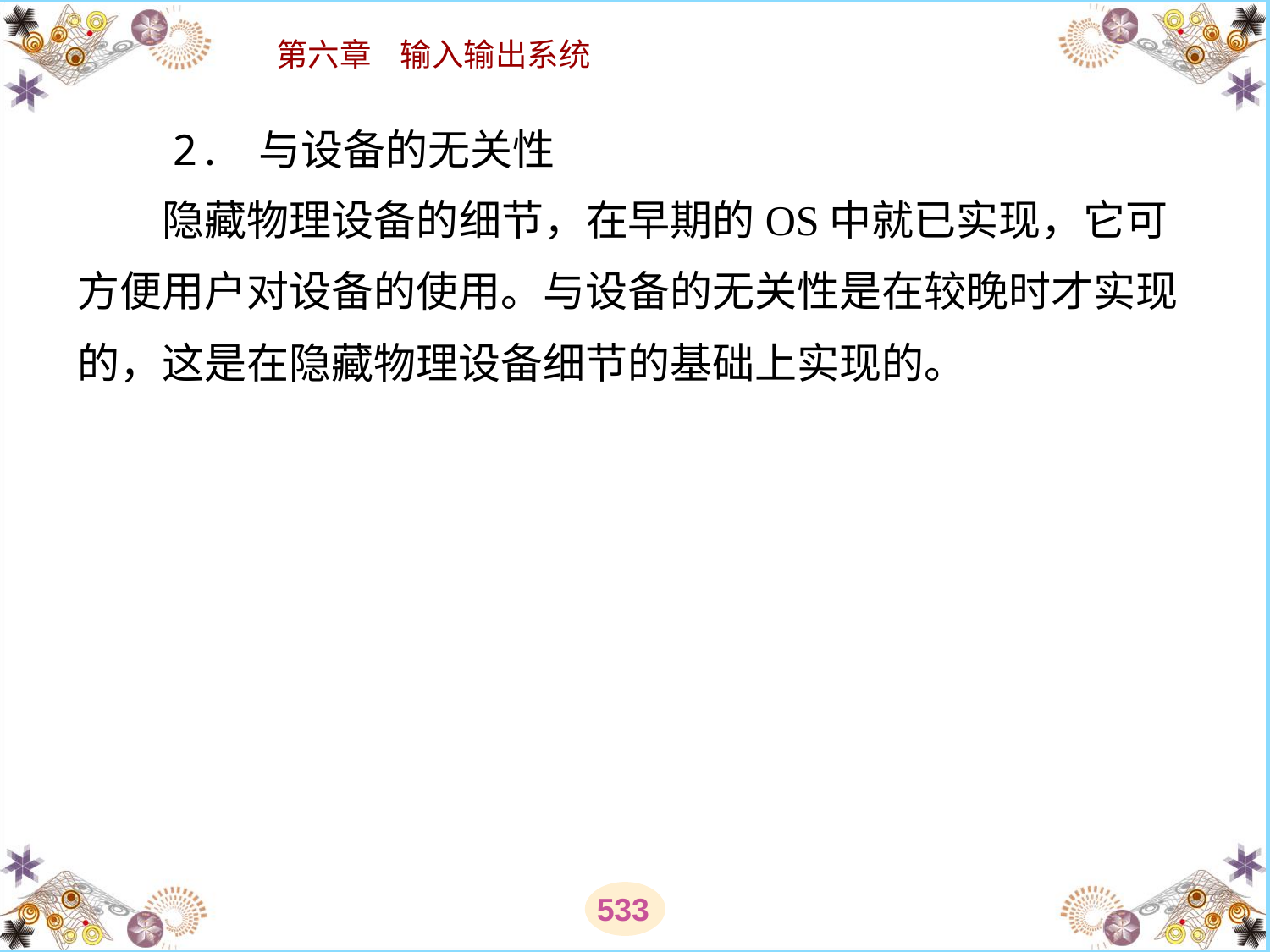

# 2. 与设备的无关性 　　隐藏物理设备的细节，在早期的OS中就已实现，它可方便用户对设备的使用。与设备的无关性是在较晚时才实现的，这是在隐藏物理设备细节的基础上实现的。